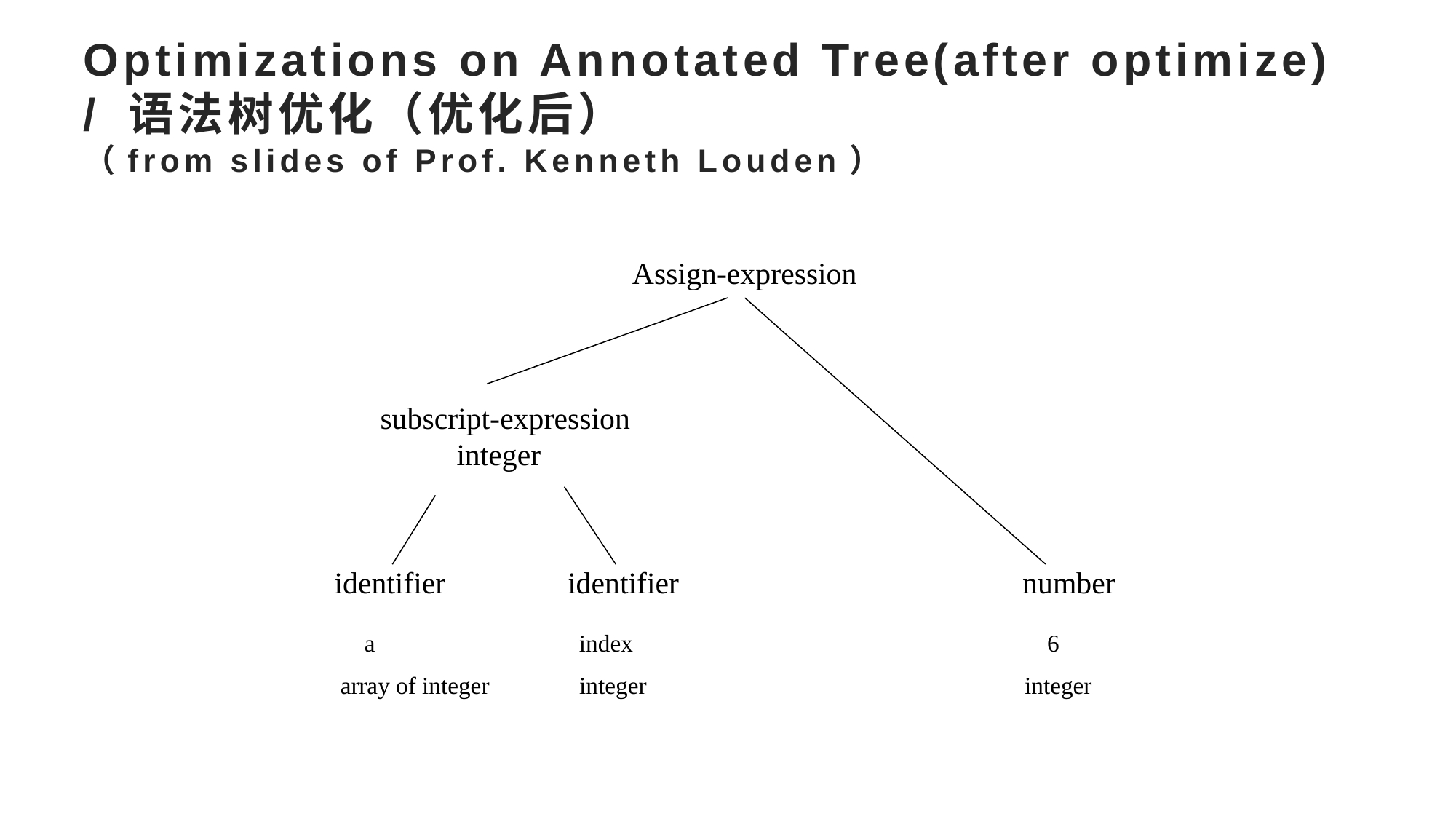

# Optimizations on Annotated Tree(after optimize) / 语法树优化（优化后） （from slides of Prof. Kenneth Louden）
Assign-expression

      subscript-expression
                integer

identifier                identifier                                             number
     a                                  index                                                                     6
 array of integer               integer                                                               integer